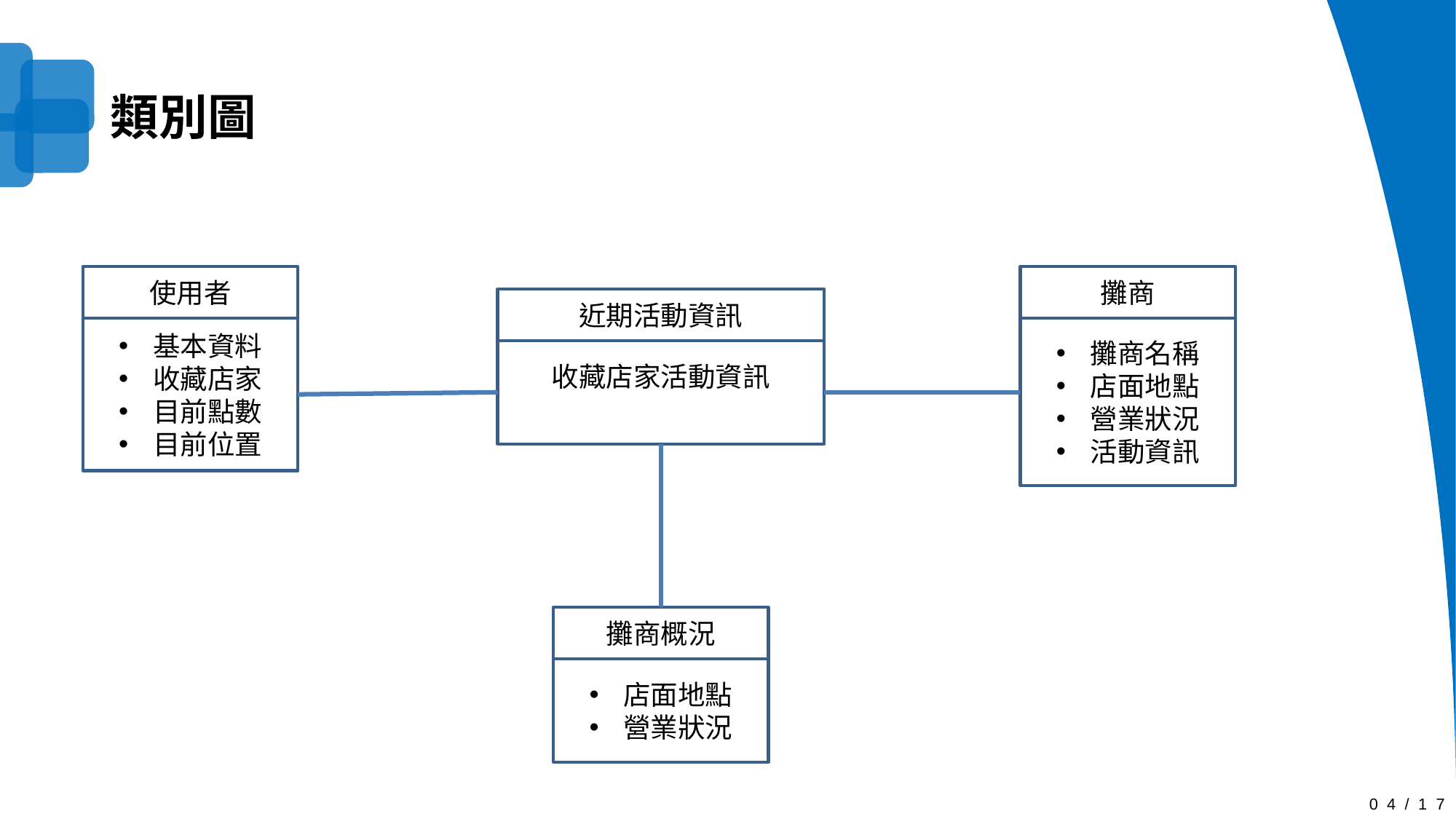

類別圖
使用者
基本資料
收藏店家
目前點數
目前位置
攤商
攤商名稱
店面地點
營業狀況
活動資訊
近期活動資訊
收藏店家活動資訊

攤商概況
店面地點
營業狀況
04/17